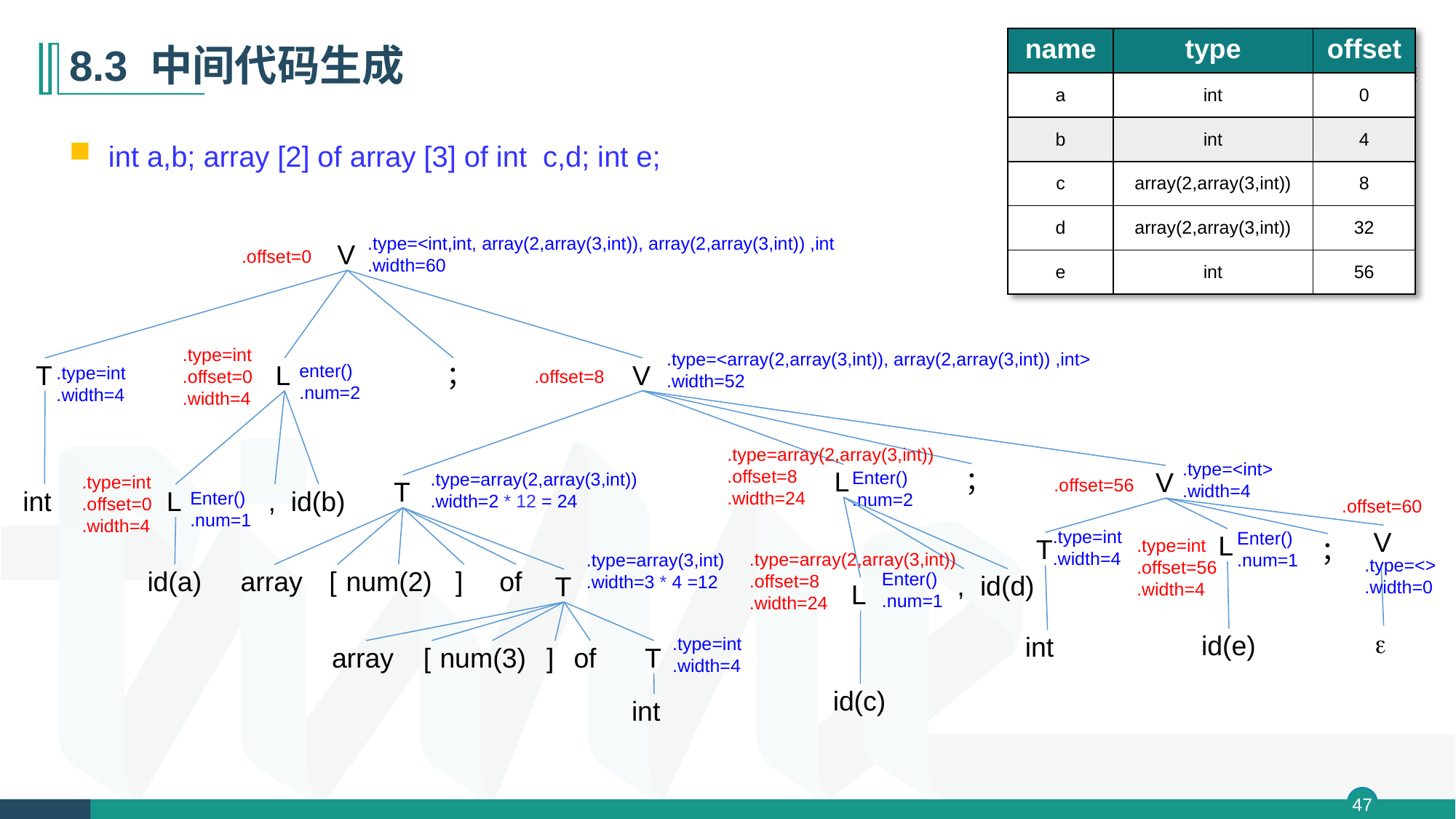

| name | type | offset |
| --- | --- | --- |
| a | int | 0 |
| b | int | 4 |
| c | array(2,array(3,int)) | 8 |
| d | array(2,array(3,int)) | 32 |
| e | int | 56 |
# 8.3 中间代码生成
int a,b; array [2] of array [3] of int  c,d; int e;
.type=<int,int, array(2,array(3,int)), array(2,array(3,int)) ,int
.width=60
V
.offset=0
.type=int
.offset=0
.width=4
.type=<array(2,array(3,int)), array(2,array(3,int)) ,int>
.width=52
T
L
；
V
enter()
.num=2
.type=int
.width=4
.offset=8
.type=array(2,array(3,int))
.offset=8
.width=24
.type=<int>
.width=4
；
L
V
Enter()
.num=2
.type=array(2,array(3,int))
.width=2 * 12 = 24
.type=int
.offset=0
.width=4
.offset=56
T
int
L
,
id(b)
Enter()
.num=1
.offset=60
V
.type=int
.width=4
Enter()
.num=1
L
T
；
.type=int
.offset=56
.width=4
.type=array(2,array(3,int))
.offset=8
.width=24
.type=array(3,int)
.width=3 * 4 =12
.type=<>
.width=0
array
[
num(2)
]
of
id(a)
Enter()
.num=1
,
id(d)
T
L
ε
id(e)
int
.type=int
.width=4
array
[
num(3)
]
of
T
id(c)
int